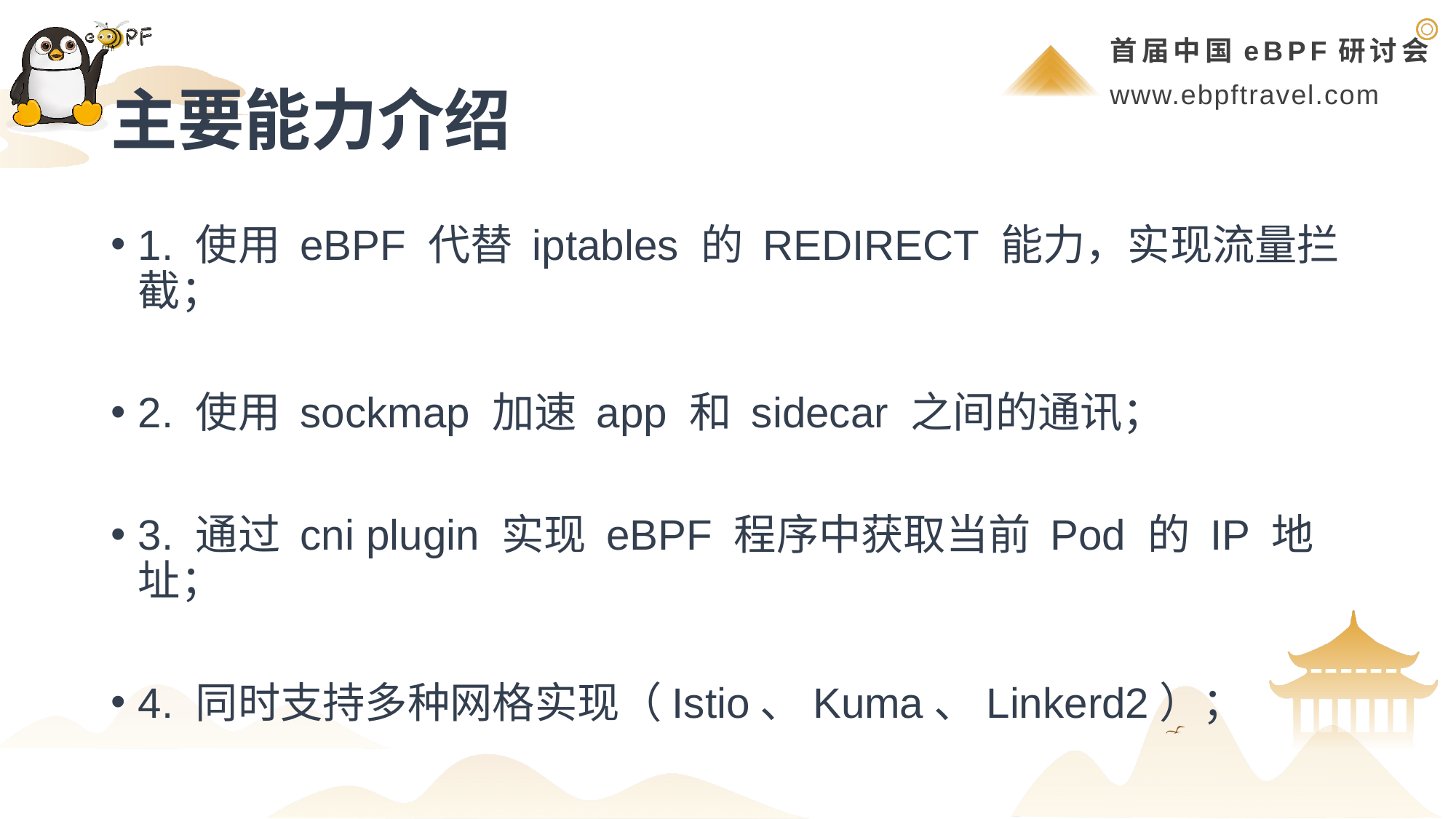

# 主要能力介绍
1. 使用 eBPF 代替 iptables 的 REDIRECT 能力，实现流量拦截；

2. 使用 sockmap 加速 app 和 sidecar 之间的通讯；

3. 通过 cni plugin 实现 eBPF 程序中获取当前 Pod 的 IP 地址；

4. 同时支持多种网格实现（Istio、Kuma、Linkerd2）；